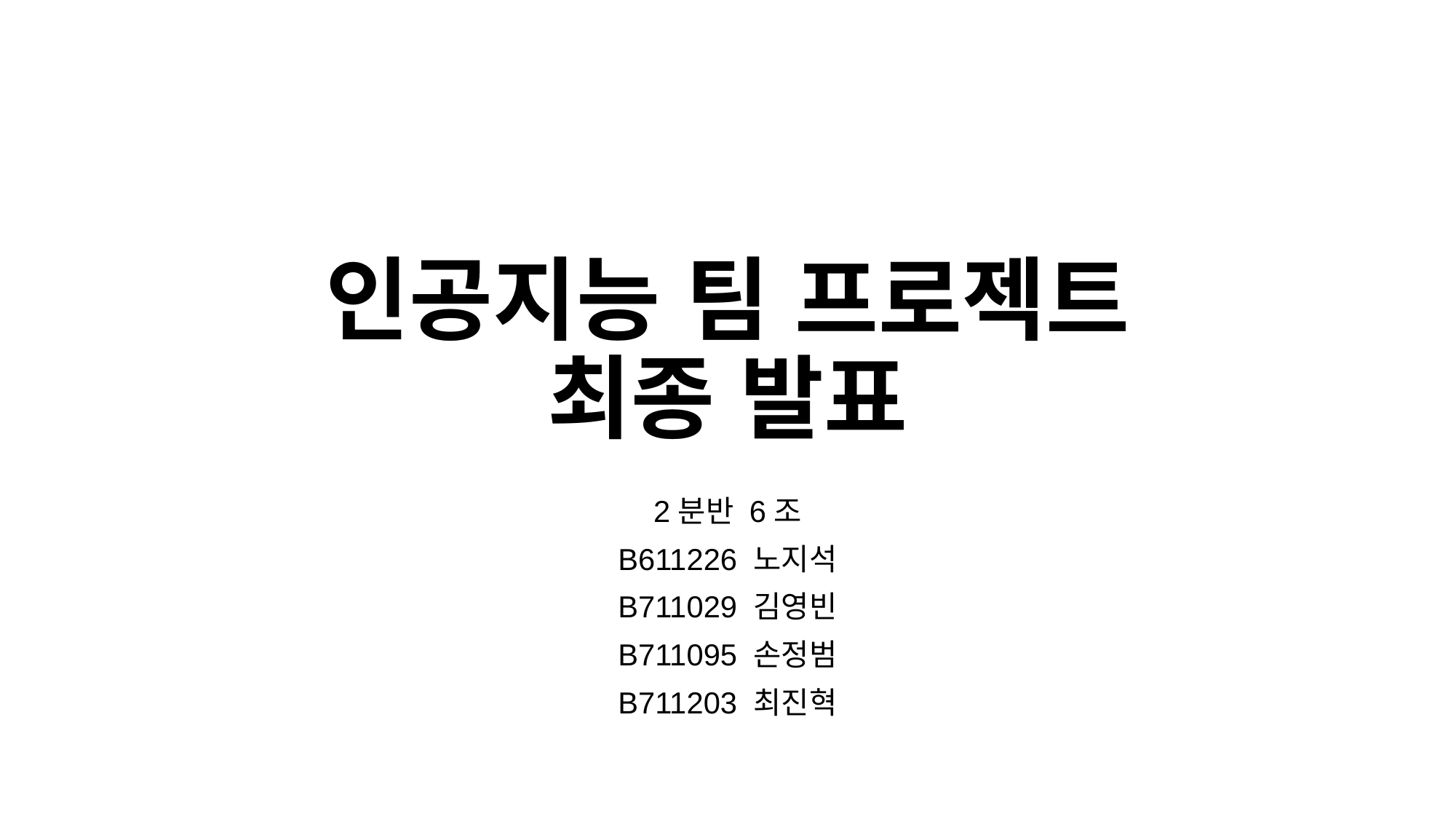

# 인공지능 팀 프로젝트 최종 발표
2분반 6조
B611226 노지석
B711029 김영빈
B711095 손정범
B711203 최진혁